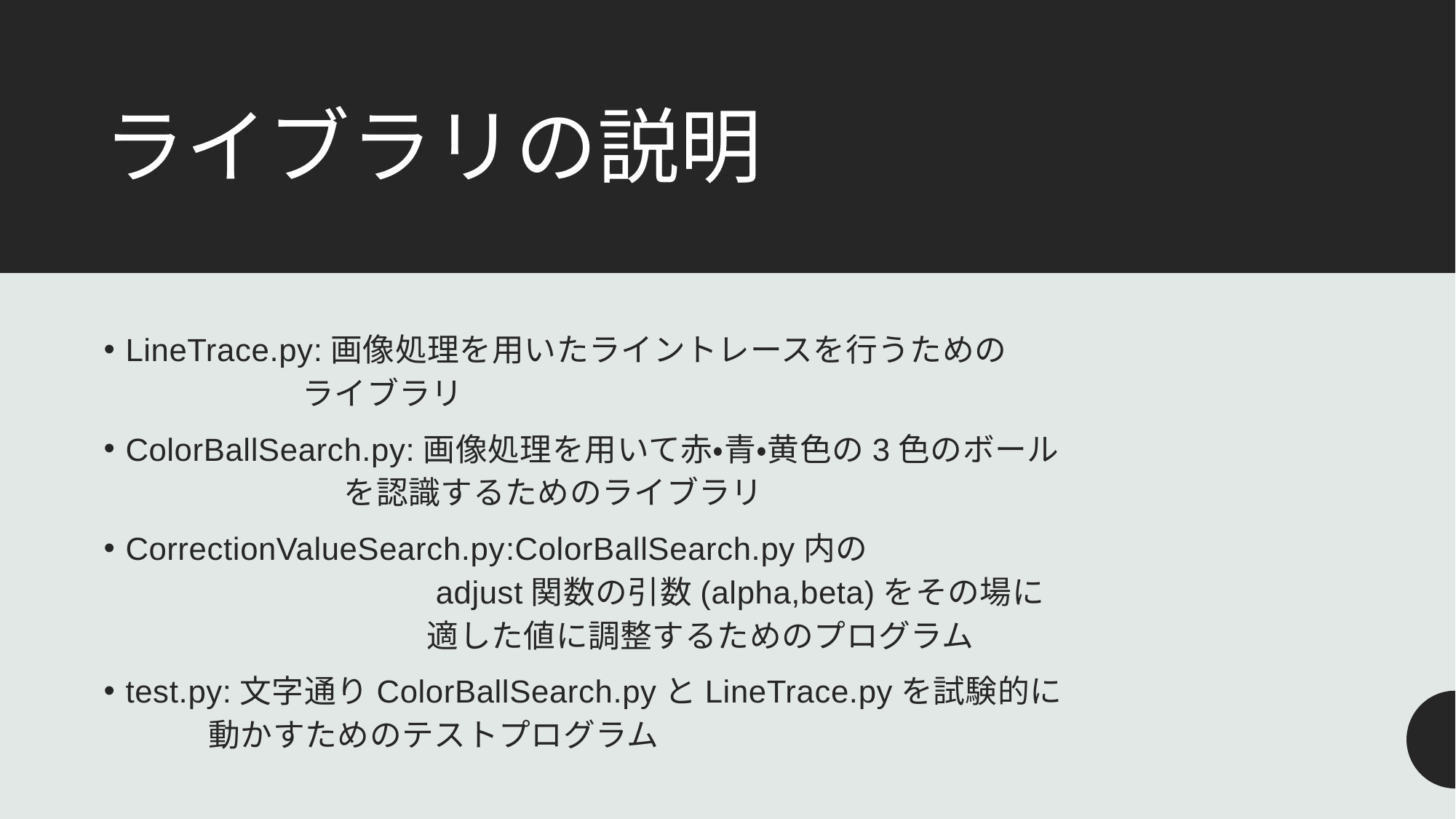

# ライブラリの説明
LineTrace.py:画像処理を用いたライントレースを行うための
   	         ライブラリ
ColorBallSearch.py:画像処理を用いて赤・青・黄色の3色のボール
                             を認識するためのライブラリ
CorrectionValueSearch.py:ColorBallSearch.py内の
                                        adjust関数の引数(alpha,beta)をその場に
                                        適した値に調整するためのプログラム
test.py:文字通りColorBallSearch.pyとLineTrace.pyを試験的に
           動かすためのテストプログラム